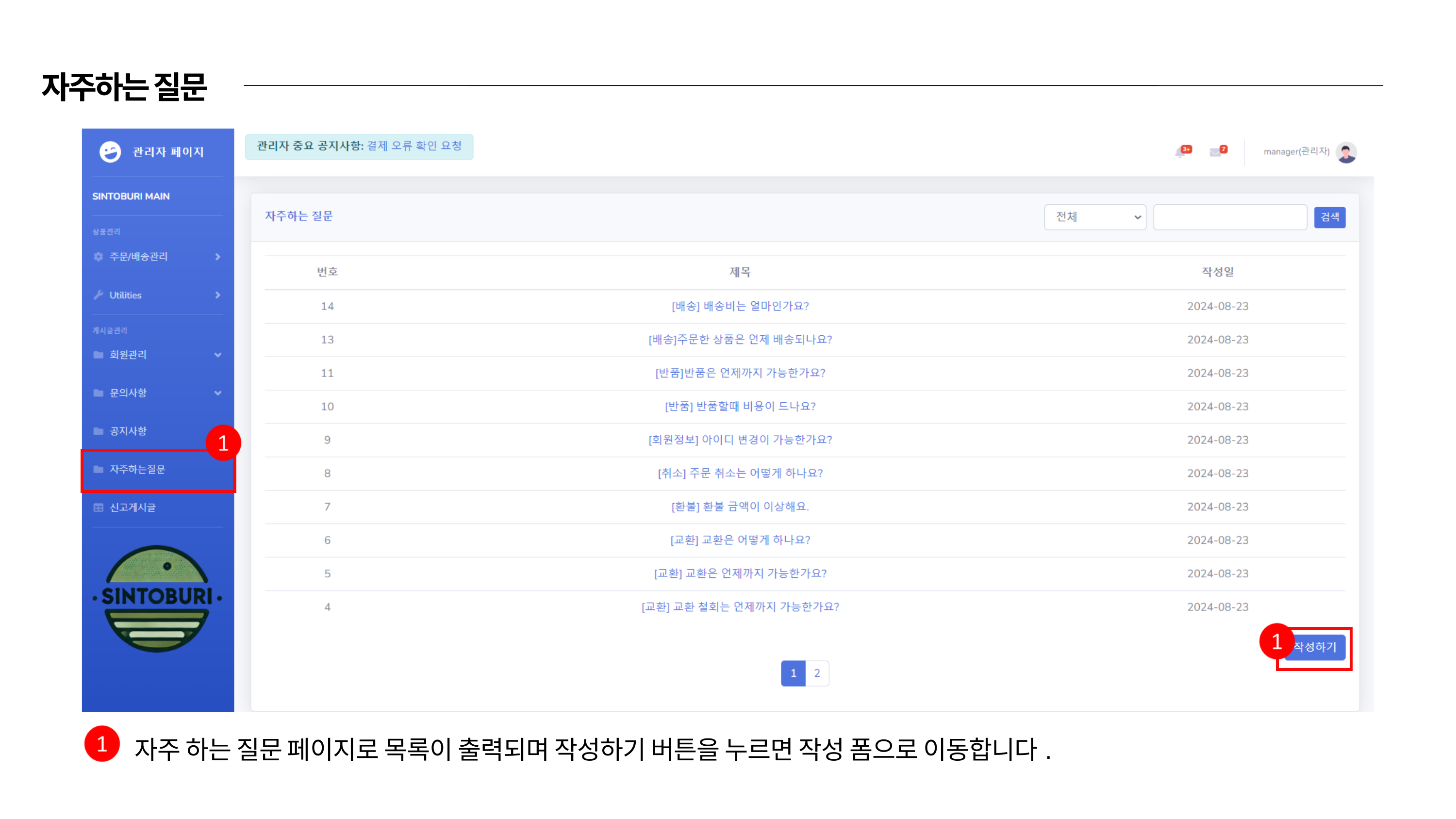

자주하는 질문

자주 하는 질문 페이지로 목록이 출력되며 작성하기 버튼을 누르면 작성 폼으로 이동합니다.